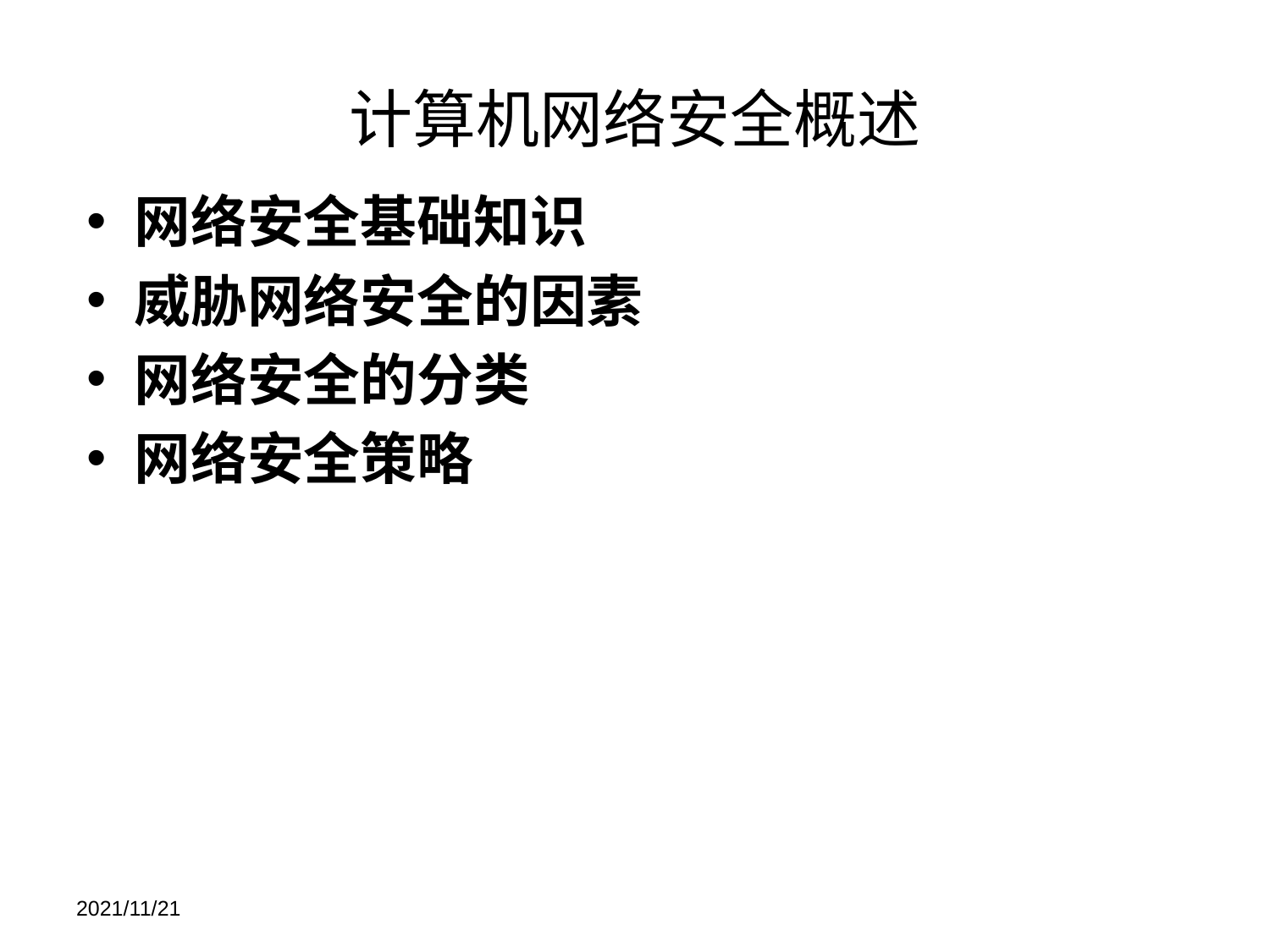

计算机网络安全概述
网络安全基础知识
威胁网络安全的因素
网络安全的分类
网络安全策略

2021/11/21